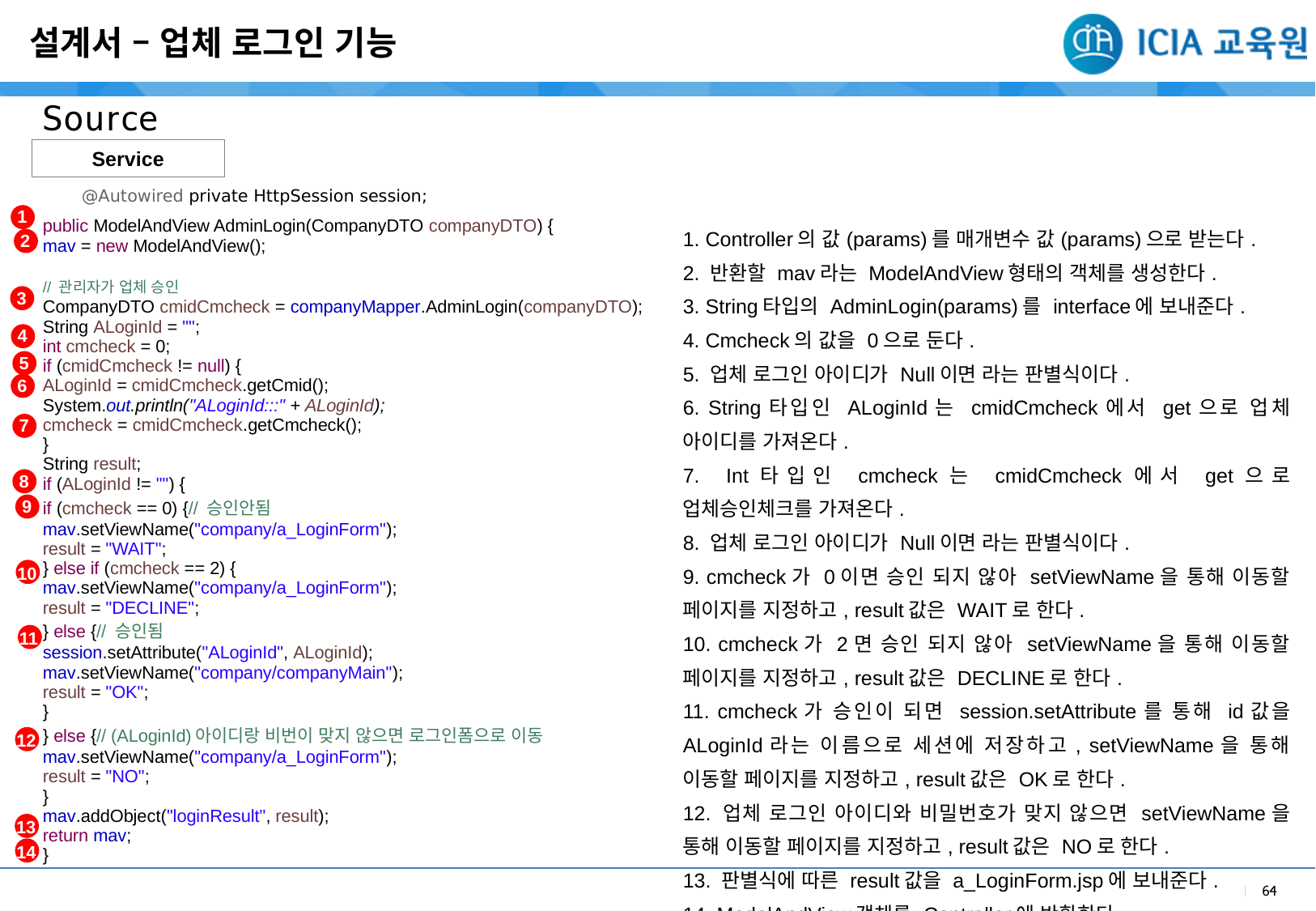

설계서 – 업체 로그인 기능
Source
Service
@Autowired private HttpSession session;
|  |
| --- |
| public ModelAndView AdminLogin(CompanyDTO companyDTO) { mav = new ModelAndView(); // 관리자가 업체 승인 CompanyDTO cmidCmcheck = companyMapper.AdminLogin(companyDTO); String ALoginId = ""; int cmcheck = 0; if (cmidCmcheck != null) { ALoginId = cmidCmcheck.getCmid(); System.out.println("ALoginId:::" + ALoginId); cmcheck = cmidCmcheck.getCmcheck(); } String result; if (ALoginId != "") { if (cmcheck == 0) {// 승인안됨 mav.setViewName("company/a\_LoginForm"); result = "WAIT"; } else if (cmcheck == 2) { mav.setViewName("company/a\_LoginForm"); result = "DECLINE"; } else {// 승인됨 session.setAttribute("ALoginId", ALoginId); mav.setViewName("company/companyMain"); result = "OK"; } } else {// (ALoginId)아이디랑 비번이 맞지 않으면 로그인폼으로 이동 mav.setViewName("company/a\_LoginForm"); result = "NO"; } mav.addObject("loginResult", result); return mav; } |
|  |
|  |
| --- |
| 1. Controller의 값(params)를 매개변수 값(params)으로 받는다. 2. 반환할 mav라는 ModelAndView형태의 객체를 생성한다. 3. String타입의 AdminLogin(params)를 interface에 보내준다. 4. Cmcheck의 값을 0으로 둔다. 5. 업체 로그인 아이디가 Null이면 라는 판별식이다. 6. String타입인 ALoginId는 cmidCmcheck에서 get으로 업체 아이디를 가져온다. 7. Int타입인 cmcheck는 cmidCmcheck에서 get으로 업체승인체크를 가져온다. 8. 업체 로그인 아이디가 Null이면 라는 판별식이다. 9. cmcheck가 0이면 승인 되지 않아 setViewName을 통해 이동할 페이지를 지정하고, result값은 WAIT로 한다. 10. cmcheck가 2면 승인 되지 않아 setViewName을 통해 이동할 페이지를 지정하고, result값은 DECLINE로 한다. 11. cmcheck가 승인이 되면 session.setAttribute를 통해 id값을 ALoginId라는 이름으로 세션에 저장하고, setViewName을 통해 이동할 페이지를 지정하고, result값은 OK로 한다. 12. 업체 로그인 아이디와 비밀번호가 맞지 않으면 setViewName을 통해 이동할 페이지를 지정하고, result값은 NO로 한다. 13. 판별식에 따른 result값을 a\_LoginForm.jsp에 보내준다. 14. ModelAndView객체를 Controller에 반환한다. |
1

2

3

4

5

6

7

8

9

10

11

12

13

14